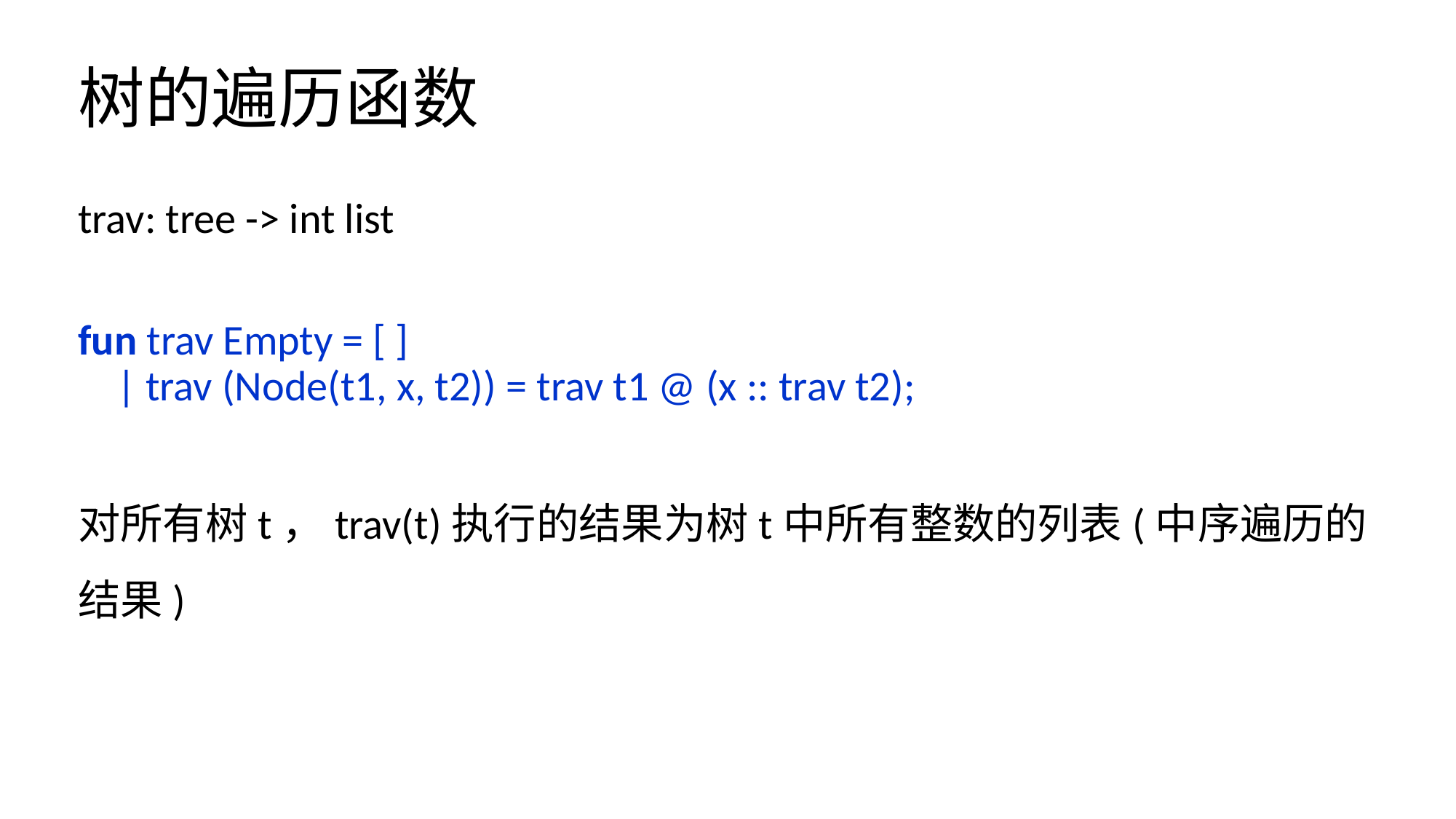

# 树的遍历函数
trav: tree -> int list

fun trav Empty = [ ]
    | trav (Node(t1, x, t2)) = trav t1 @ (x :: trav t2);
对所有树t，trav(t)执行的结果为树t中所有整数的列表(中序遍历的结果)